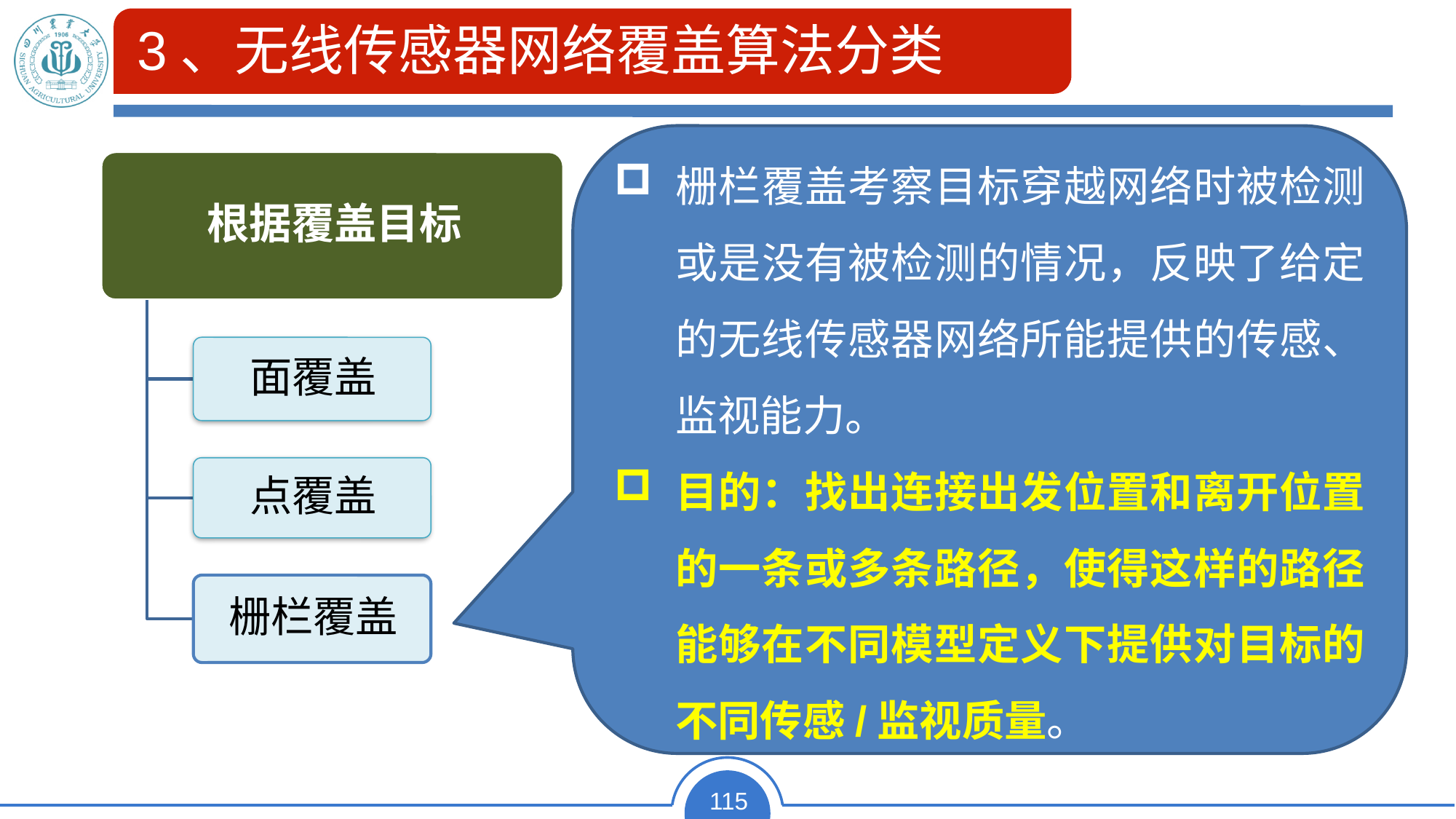

# 3、无线传感器网络覆盖算法分类
栅栏覆盖考察目标穿越网络时被检测或是没有被检测的情况，反映了给定的无线传感器网络所能提供的传感、监视能力。
目的：找出连接出发位置和离开位置的一条或多条路径，使得这样的路径能够在不同模型定义下提供对目标的不同传感/监视质量。
根据覆盖目标
面覆盖
点覆盖
栅栏覆盖